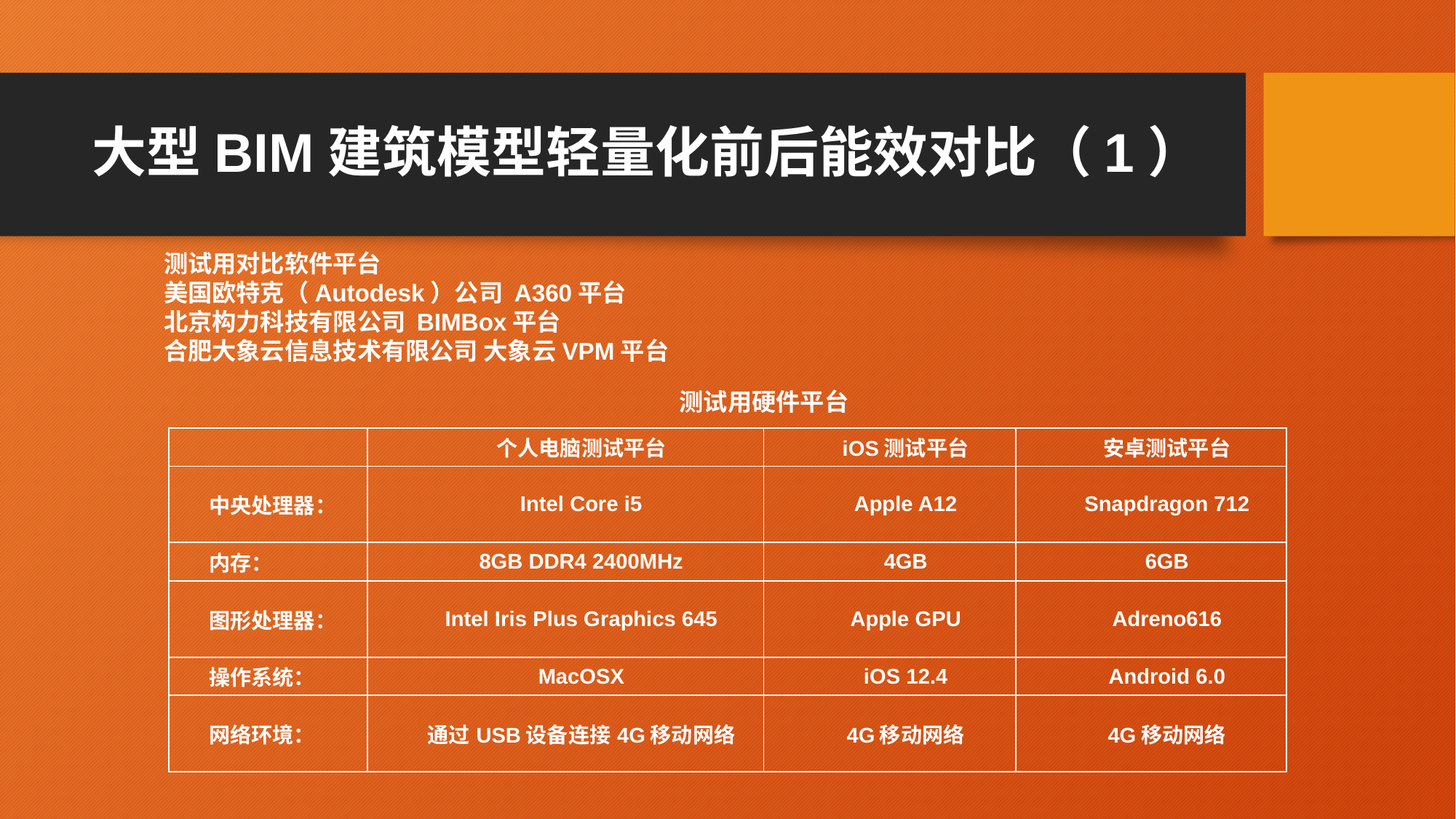

# 大型BIM建筑模型轻量化前后能效对比（1）
测试用对比软件平台
美国欧特克（Autodesk）公司 A360平台
北京构力科技有限公司 BIMBox平台
合肥大象云信息技术有限公司 大象云VPM平台
测试用硬件平台
|  | 个人电脑测试平台 | iOS测试平台 | 安卓测试平台 |
| --- | --- | --- | --- |
| 中央处理器： | Intel Core i5 | Apple A12 | Snapdragon 712 |
| 内存： | 8GB DDR4 2400MHz | 4GB | 6GB |
| 图形处理器： | Intel Iris Plus Graphics 645 | Apple GPU | Adreno616 |
| 操作系统： | MacOSX | iOS 12.4 | Android 6.0 |
| 网络环境： | 通过USB设备连接4G移动网络 | 4G移动网络 | 4G移动网络 |